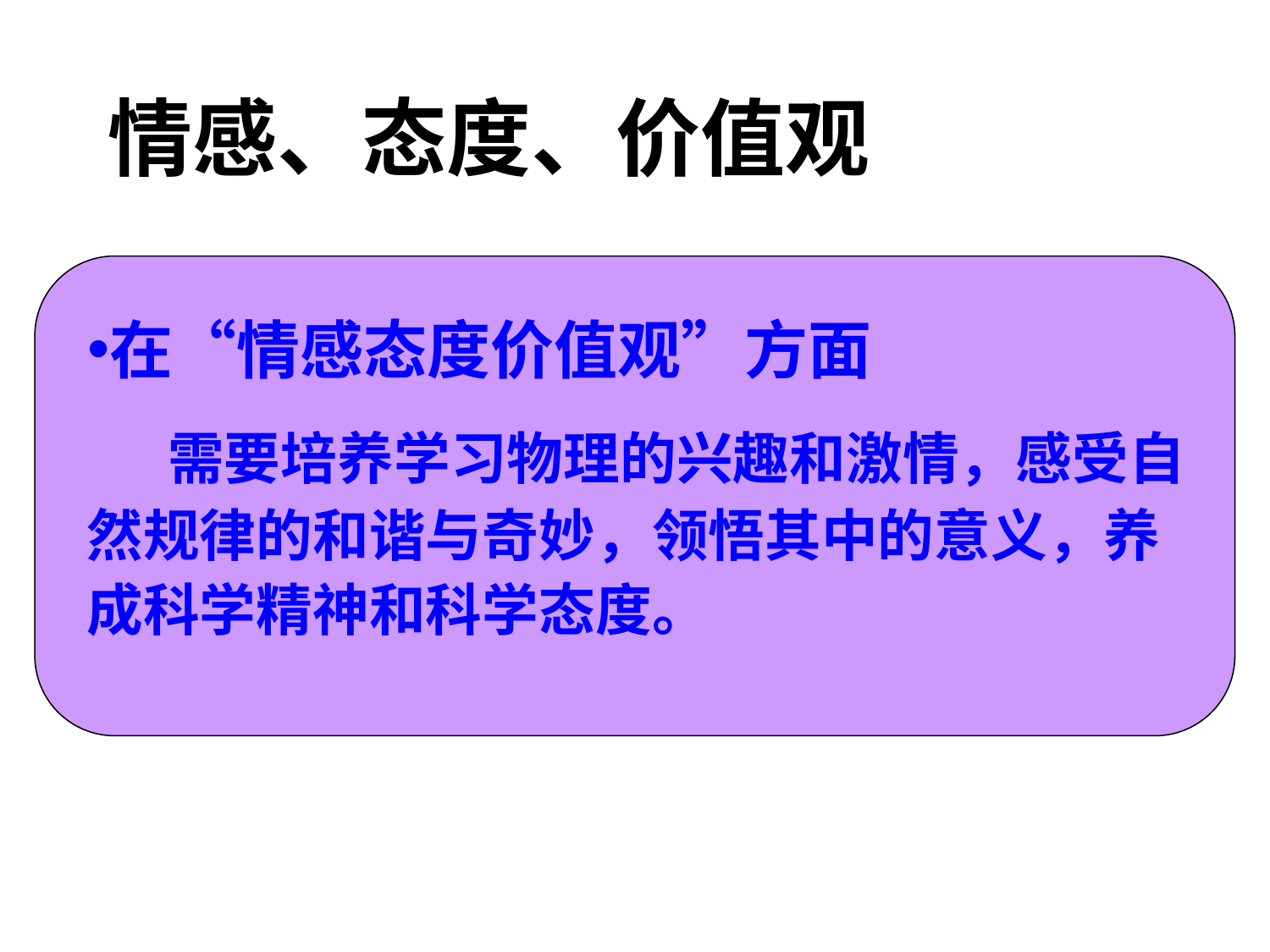

# 情感、态度、价值观

在“情感态度价值观”方面
    需要培养学习物理的兴趣和激情，感受自然规律的和谐与奇妙，领悟其中的意义，养成科学精神和科学态度。